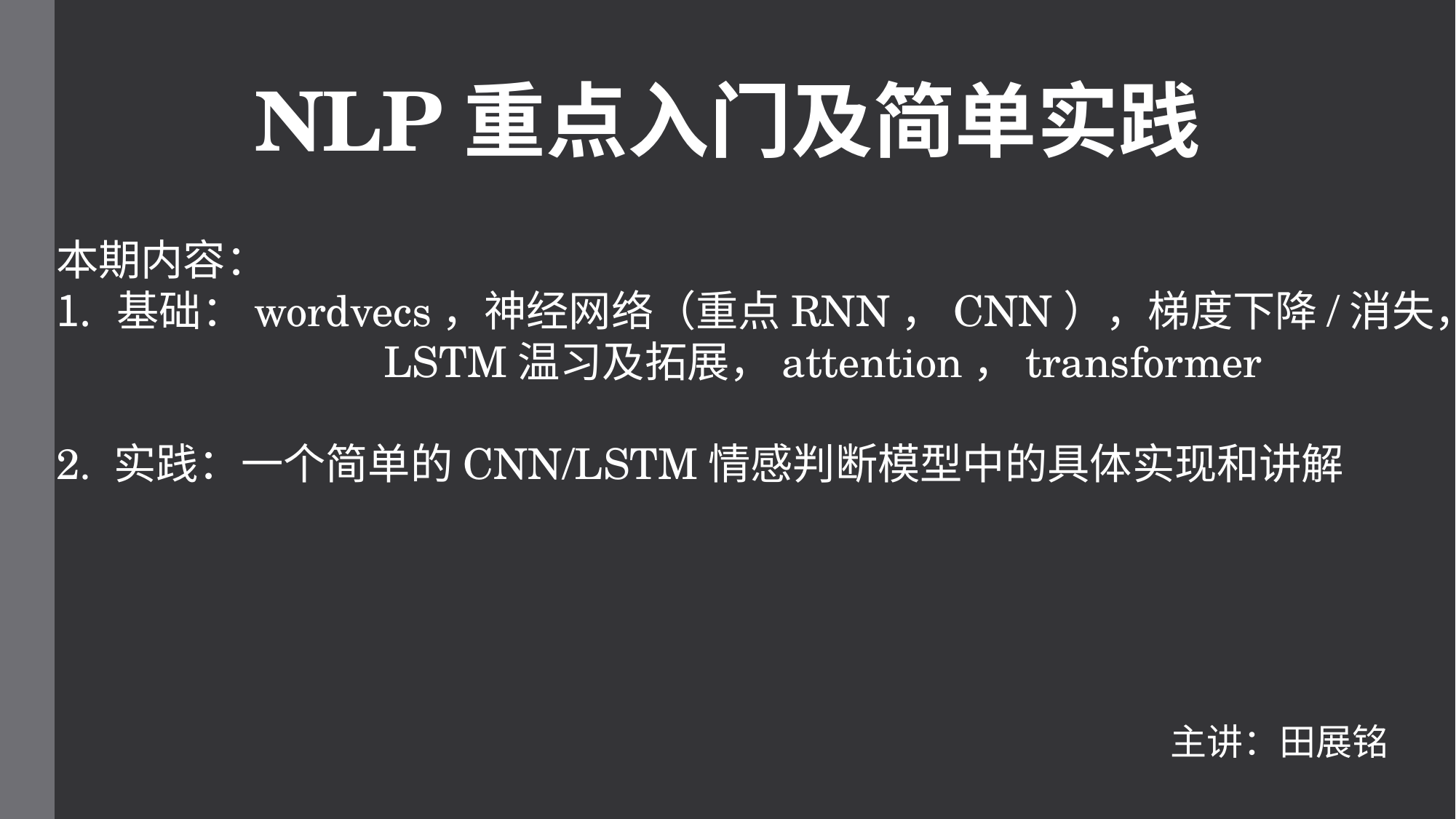

NLP重点入门及简单实践
本期内容：
 基础：wordvecs，神经网络（重点RNN，CNN），梯度下降/消失，
			LSTM温习及拓展，attention，transformer

2. 实践：一个简单的CNN/LSTM情感判断模型中的具体实现和讲解
主讲：田展铭